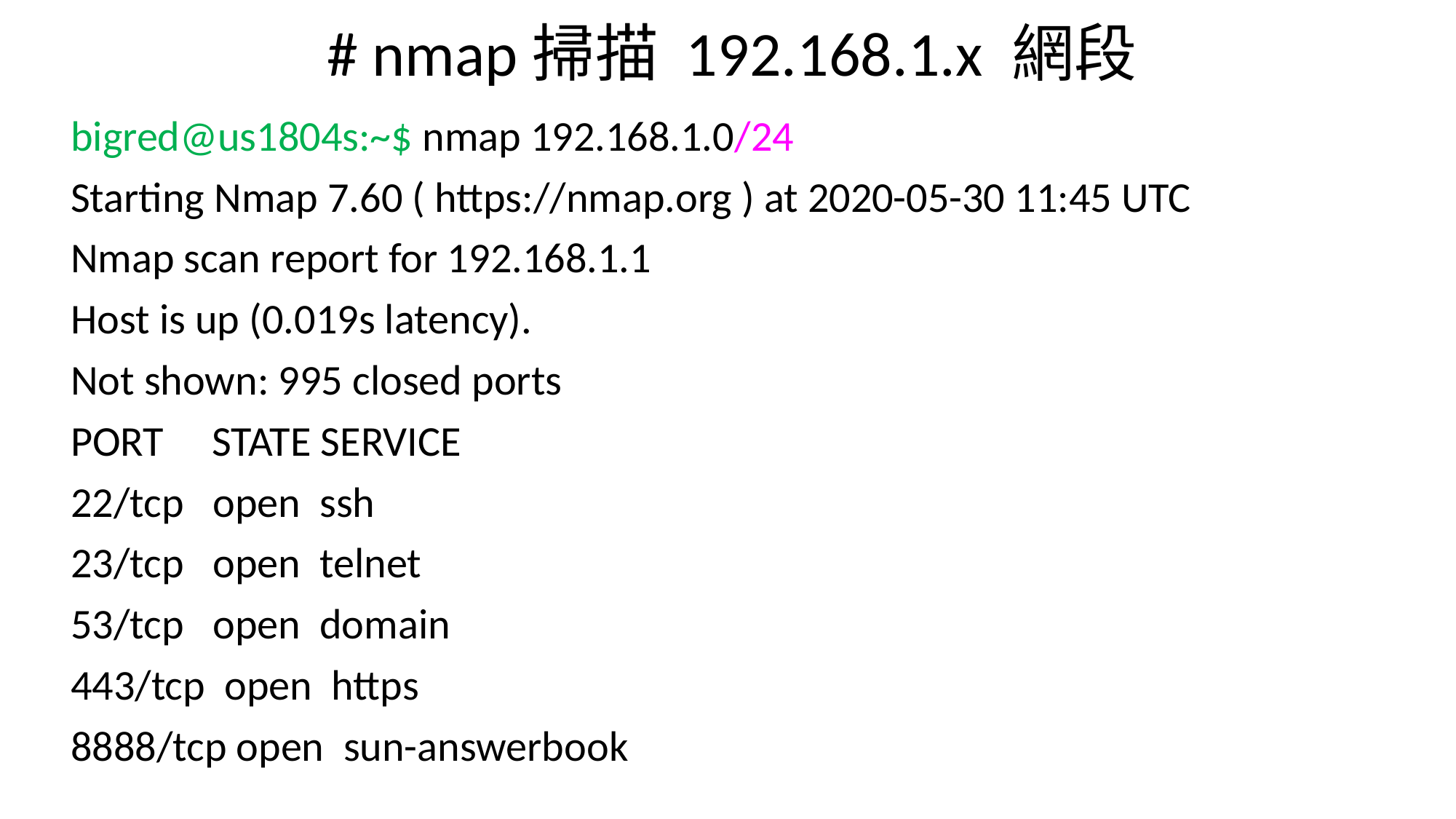

# # nmap掃描 192.168.1.x 網段
bigred@us1804s:~$ nmap 192.168.1.0/24
Starting Nmap 7.60 ( https://nmap.org ) at 2020-05-30 11:45 UTC
Nmap scan report for 192.168.1.1
Host is up (0.019s latency).
Not shown: 995 closed ports
PORT     STATE SERVICE
22/tcp   open  ssh
23/tcp   open  telnet
53/tcp   open  domain
443/tcp  open  https
8888/tcp open  sun-answerbook